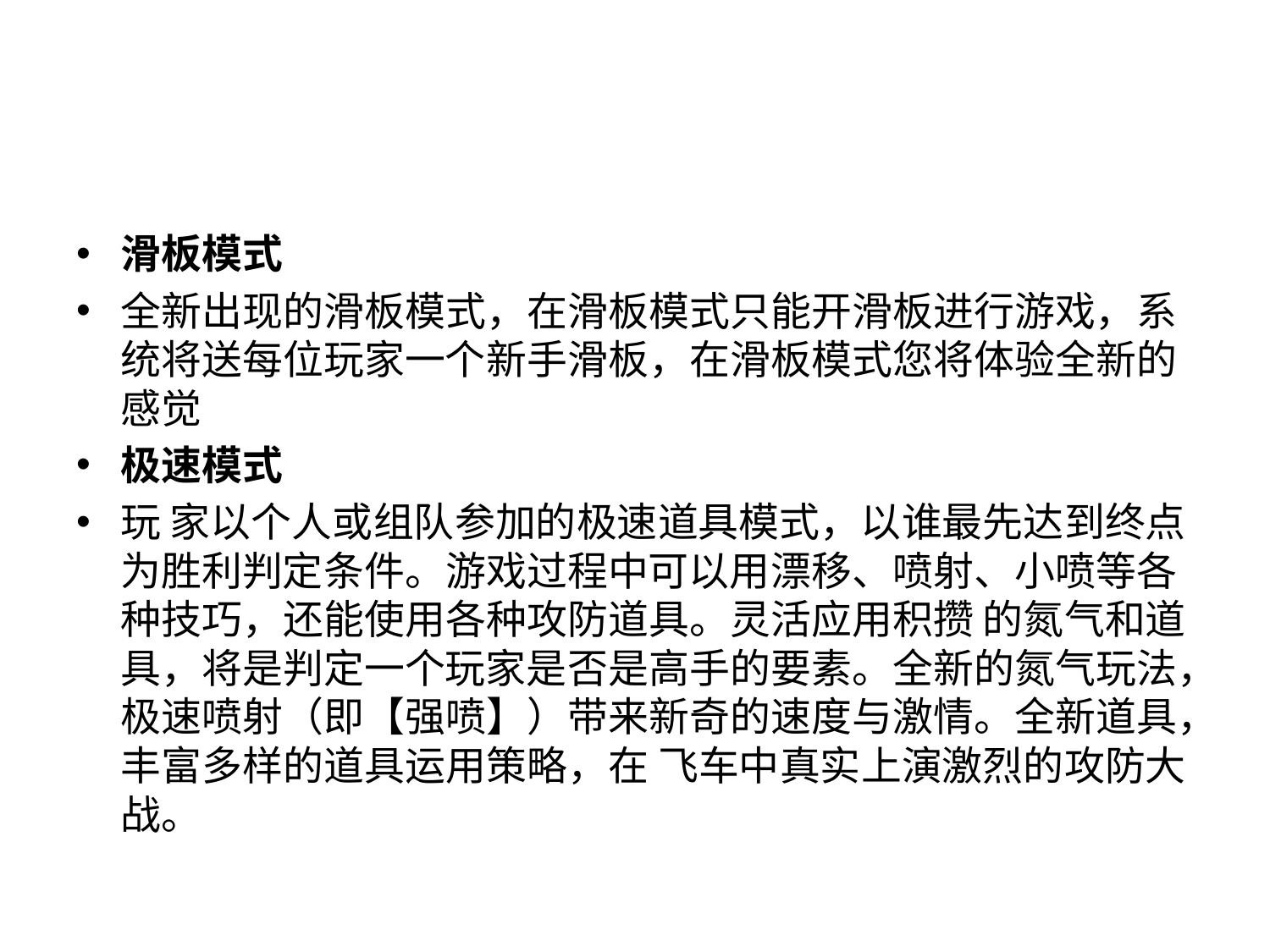

#
滑板模式
全新出现的滑板模式，在滑板模式只能开滑板进行游戏，系统将送每位玩家一个新手滑板，在滑板模式您将体验全新的感觉
极速模式
玩 家以个人或组队参加的极速道具模式，以谁最先达到终点为胜利判定条件。游戏过程中可以用漂移、喷射、小喷等各种技巧，还能使用各种攻防道具。灵活应用积攒 的氮气和道具，将是判定一个玩家是否是高手的要素。全新的氮气玩法，极速喷射（即【强喷】）带来新奇的速度与激情。全新道具，丰富多样的道具运用策略，在 飞车中真实上演激烈的攻防大战。